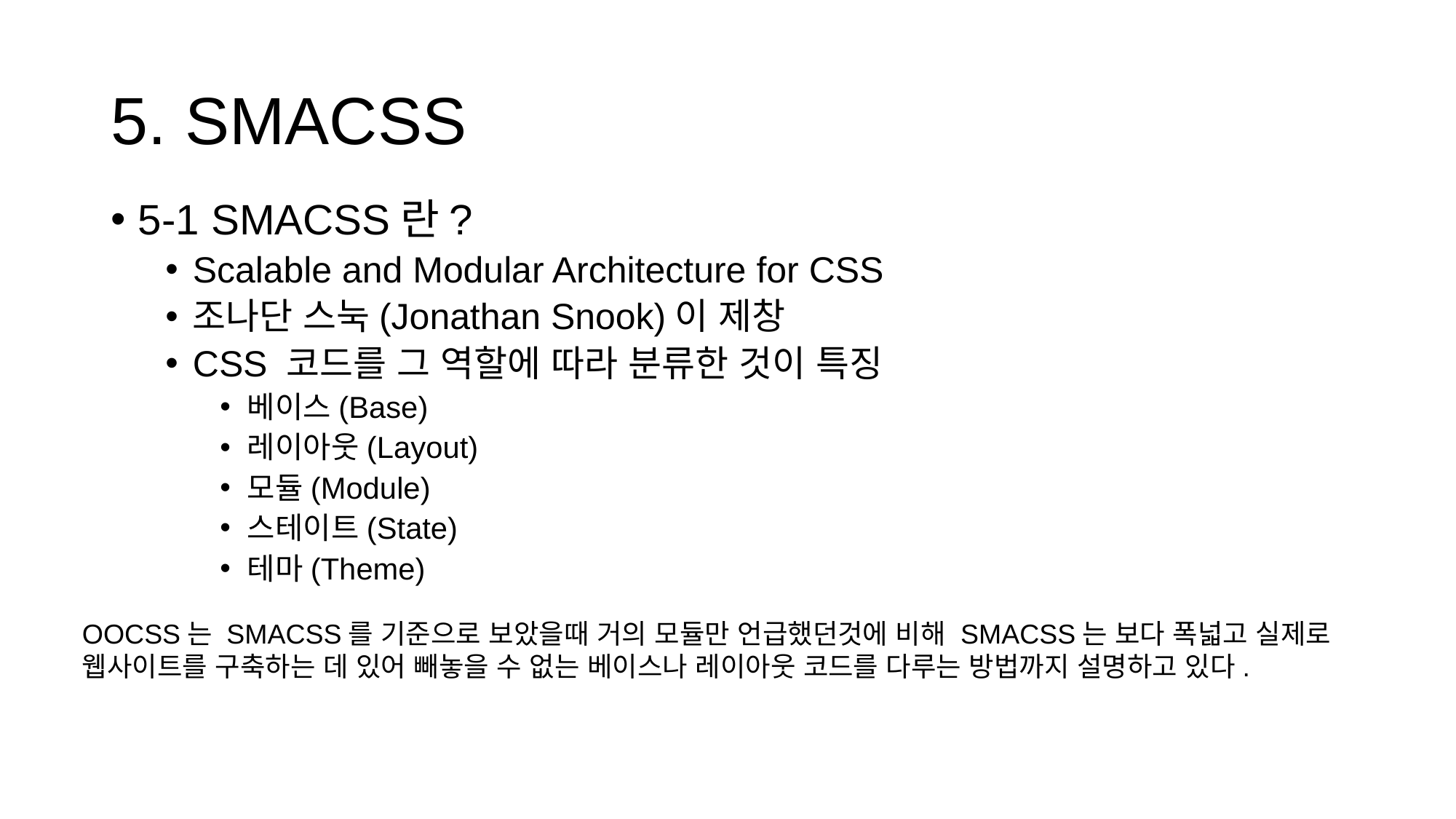

# 5. SMACSS
5-1 SMACSS란?
Scalable and Modular Architecture for CSS
조나단 스눅(Jonathan Snook)이 제창
CSS 코드를 그 역할에 따라 분류한 것이 특징
베이스(Base)
레이아웃(Layout)
모듈(Module)
스테이트(State)
테마(Theme)
OOCSS는 SMACSS를 기준으로 보았을때 거의 모듈만 언급했던것에 비해 SMACSS는 보다 폭넓고 실제로 웹사이트를 구축하는 데 있어 빼놓을 수 없는 베이스나 레이아웃 코드를 다루는 방법까지 설명하고 있다.